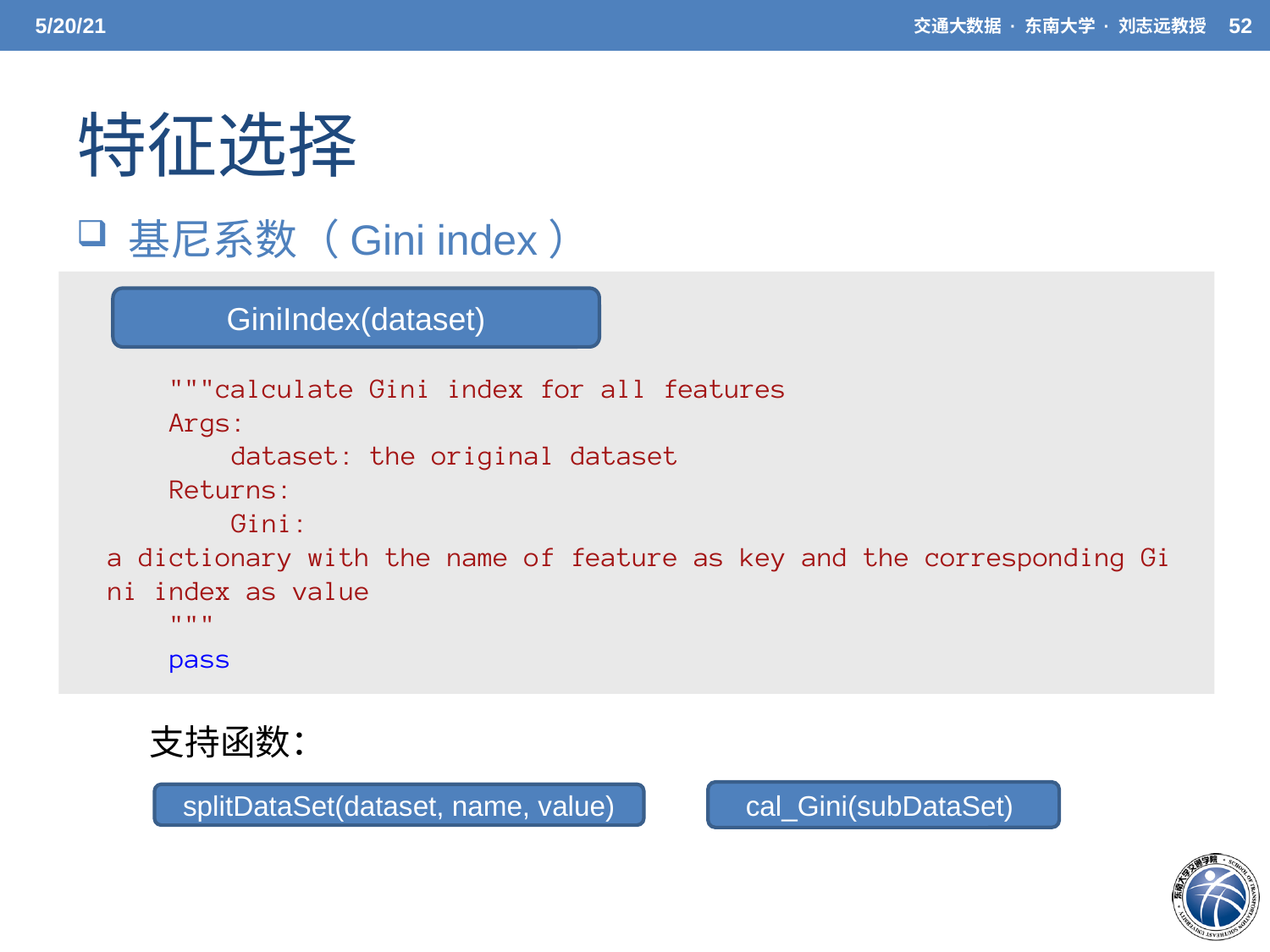

5/20/21
交通大数据 · 东南大学 · 刘志远教授
52
# 特征选择
 基尼系数（Gini index）

GiniIndex(dataset)
    """calculate Gini index for all features
    Args:
        dataset: the original dataset
    Returns:
        Gini: a dictionary with the name of feature as key and the corresponding Gini index as value
    """
    pass
支持函数：
cal_Gini(subDataSet)
splitDataSet(dataset, name, value)